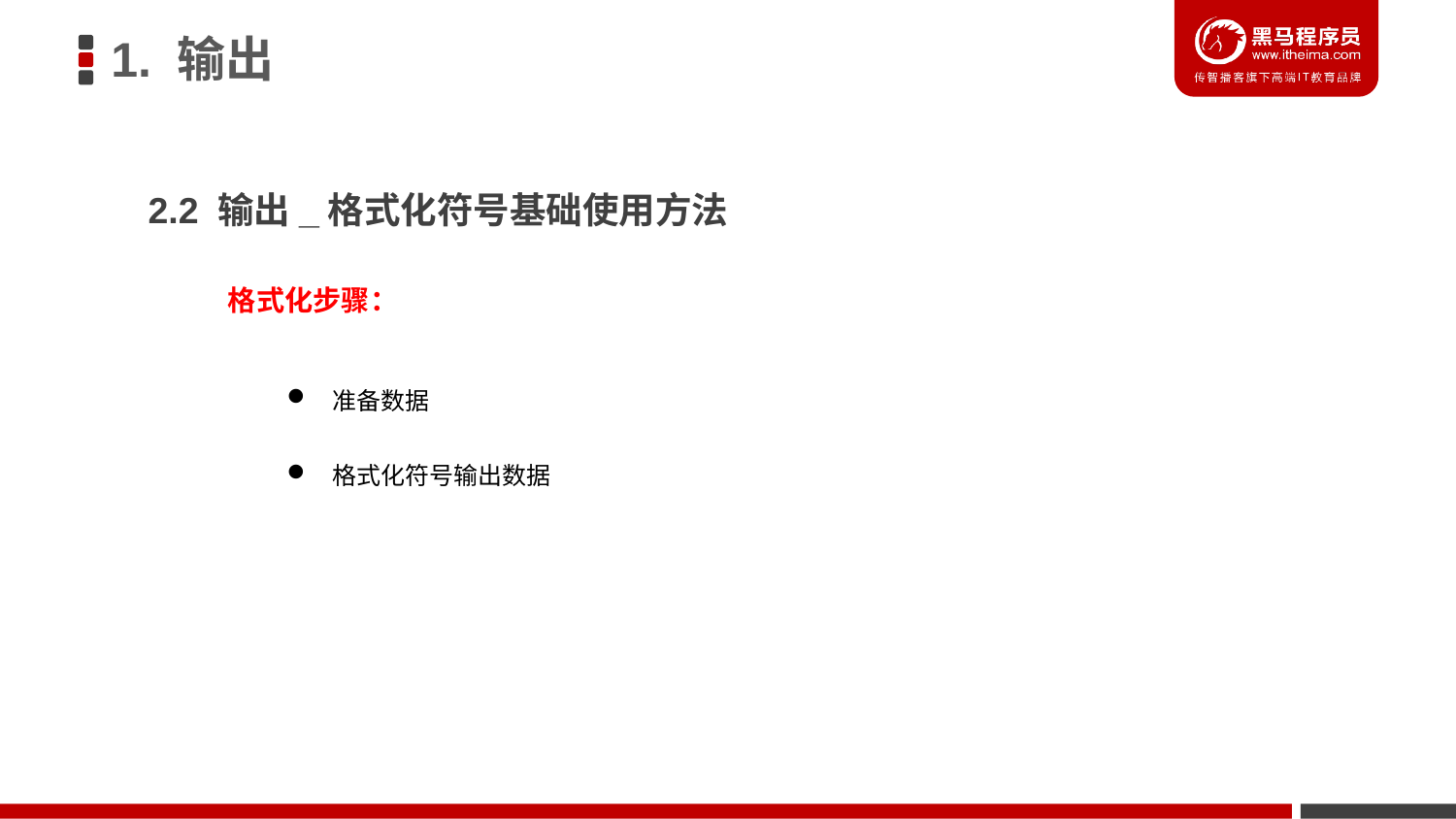

1. 输出
2.2 输出_格式化符号基础使用方法
格式化步骤：
准备数据

格式化符号输出数据